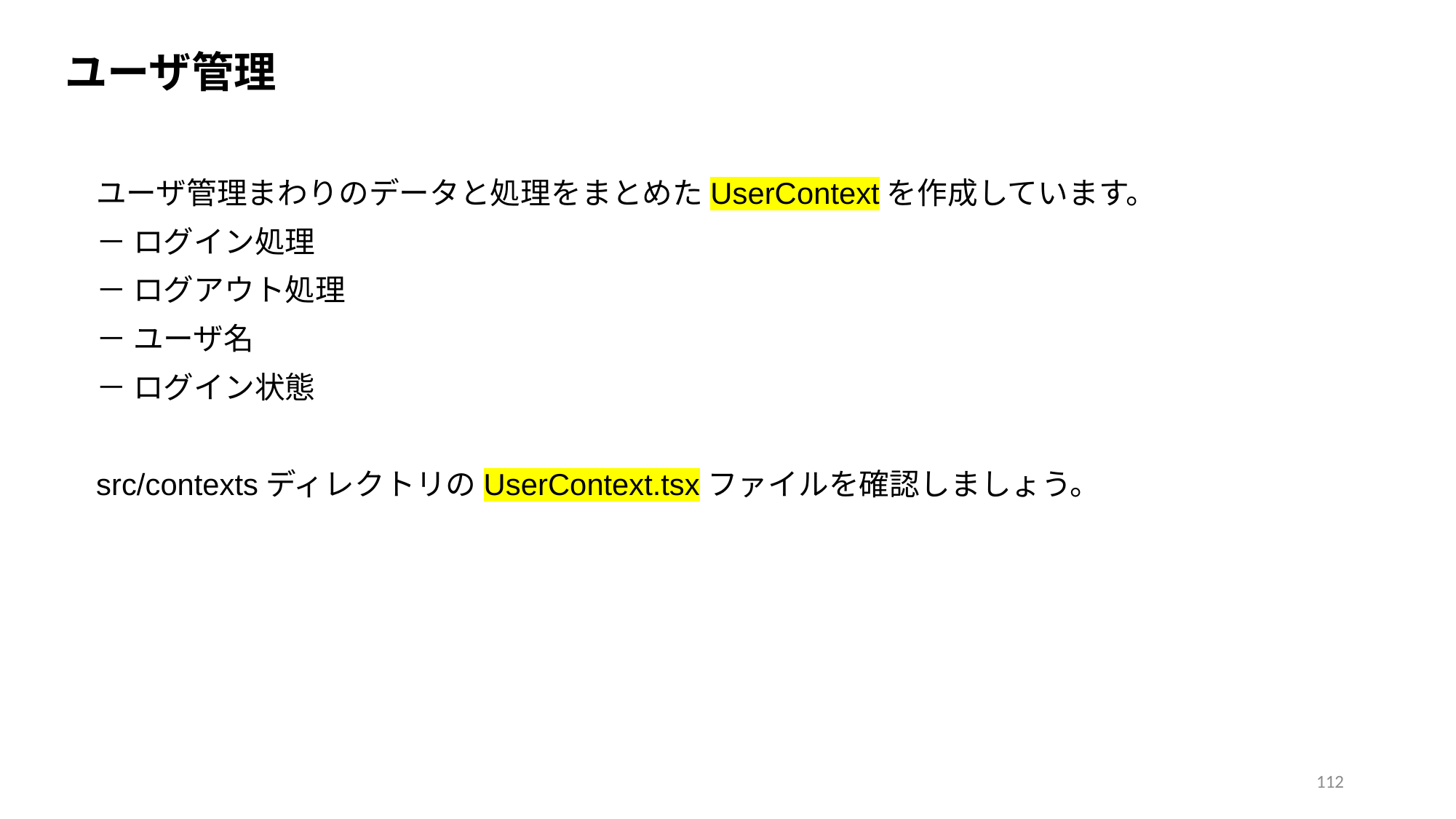

ユーザ管理
ユーザ管理まわりのデータと処理をまとめたUserContextを作成しています。
－ ログイン処理
－ ログアウト処理
－ ユーザ名
－ ログイン状態

src/contextsディレクトリのUserContext.tsxファイルを確認しましょう。
112